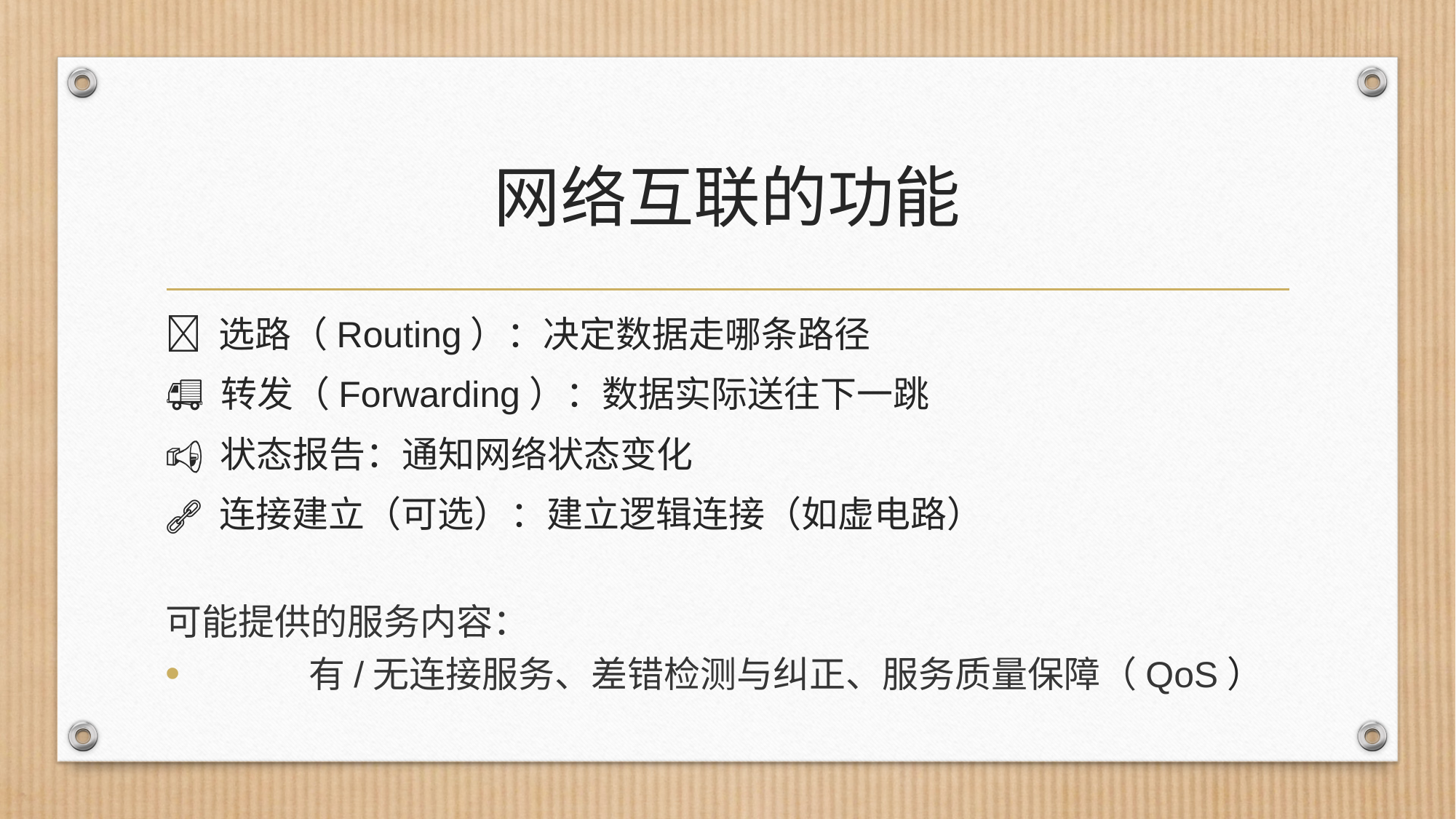

# 网络互联的功能
🧭 选路（Routing）：决定数据走哪条路径
🚚 转发（Forwarding）：数据实际送往下一跳
📢 状态报告：通知网络状态变化
🔗 连接建立（可选）：建立逻辑连接（如虚电路）

可能提供的服务内容：
	有/无连接服务、差错检测与纠正、服务质量保障（QoS）